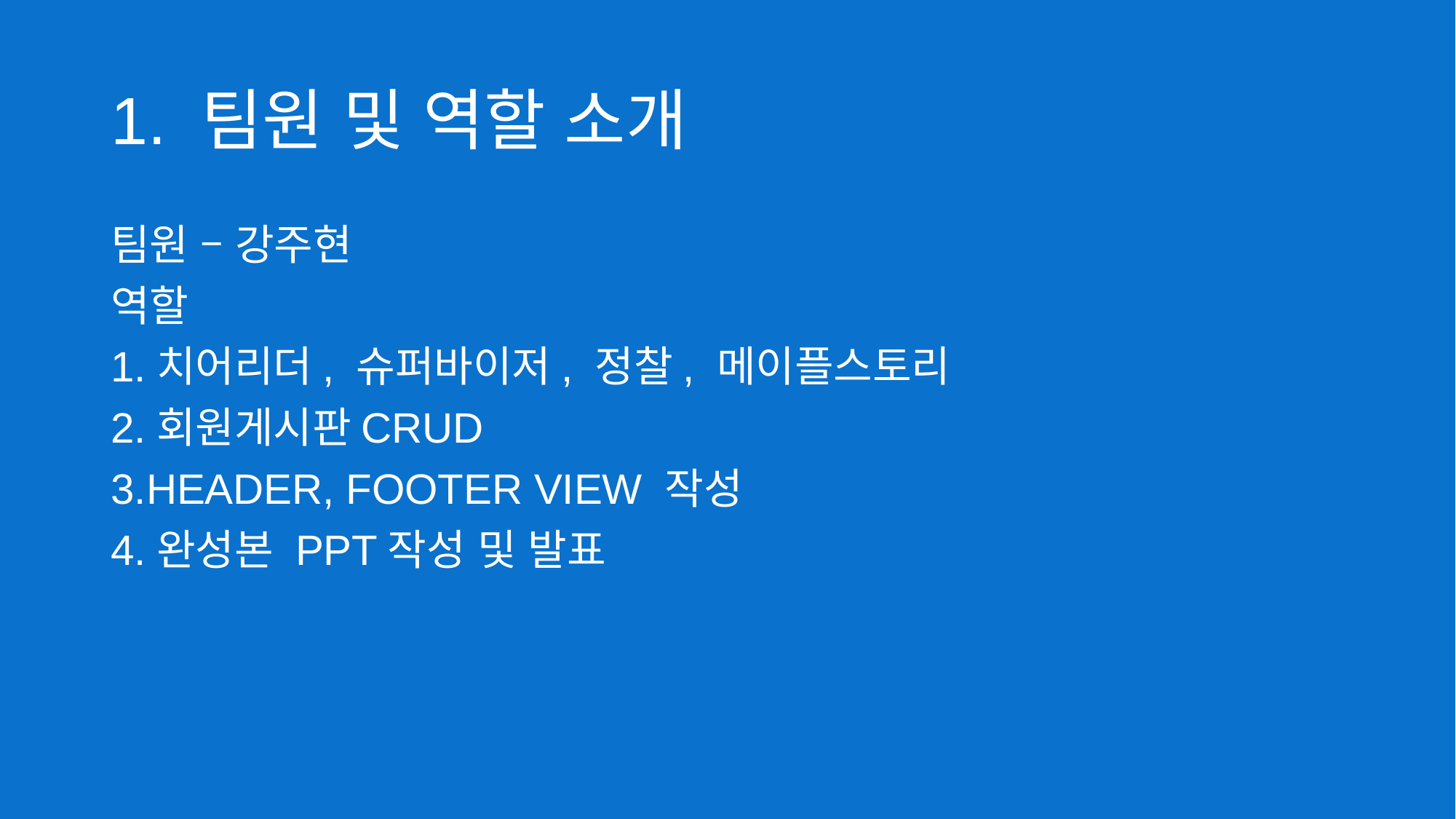

# 1. 팀원 및 역할 소개
팀원 – 강주현
역할
1.치어리더, 슈퍼바이저, 정찰, 메이플스토리
2.회원게시판CRUD
3.HEADER, FOOTER VIEW 작성
4.완성본 PPT작성 및 발표